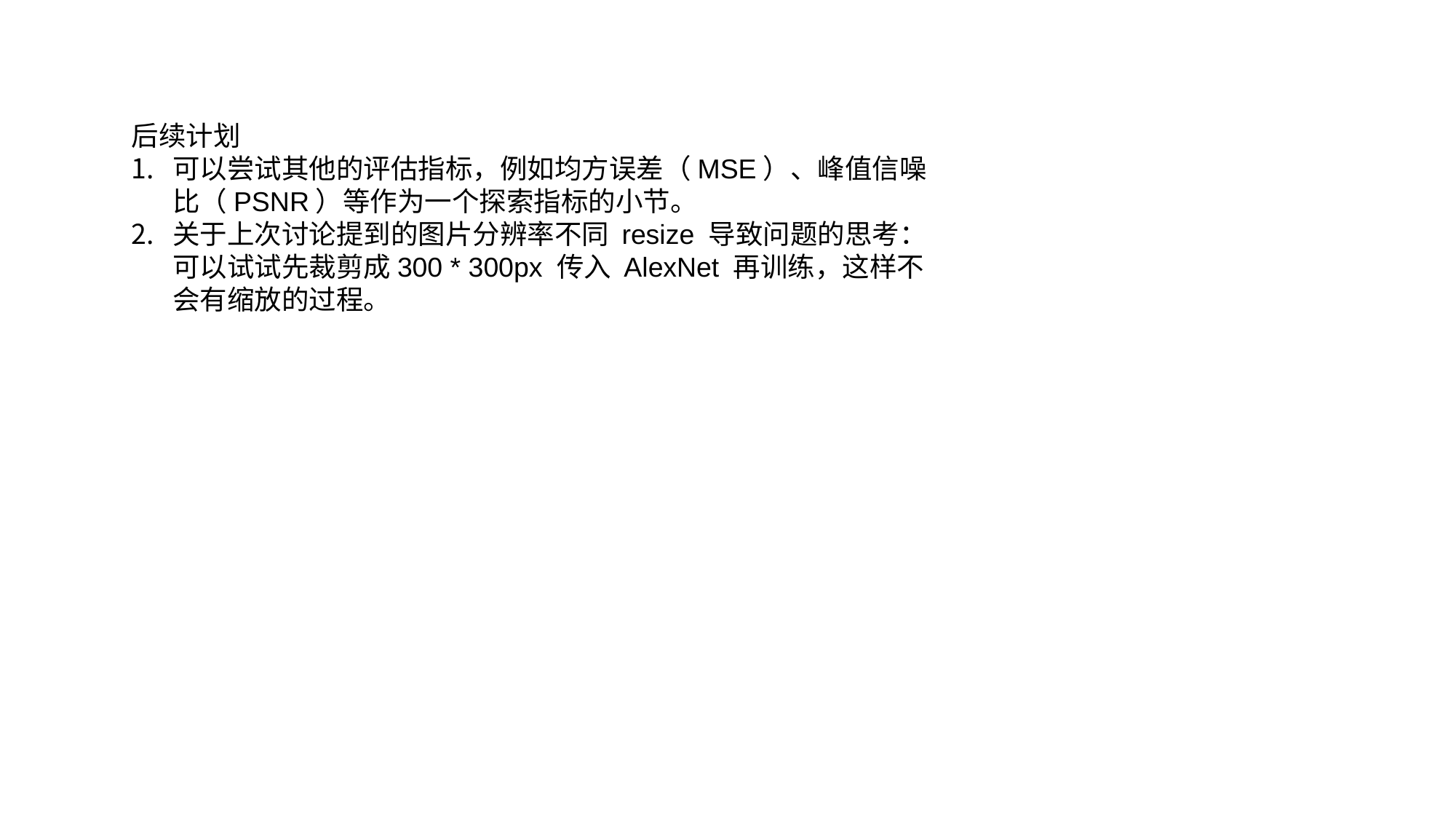

后续计划
可以尝试其他的评估指标，例如均方误差（MSE）、峰值信噪比（PSNR）等作为一个探索指标的小节。
关于上次讨论提到的图片分辨率不同 resize 导致问题的思考：可以试试先裁剪成300 * 300px 传入 AlexNet 再训练，这样不会有缩放的过程。